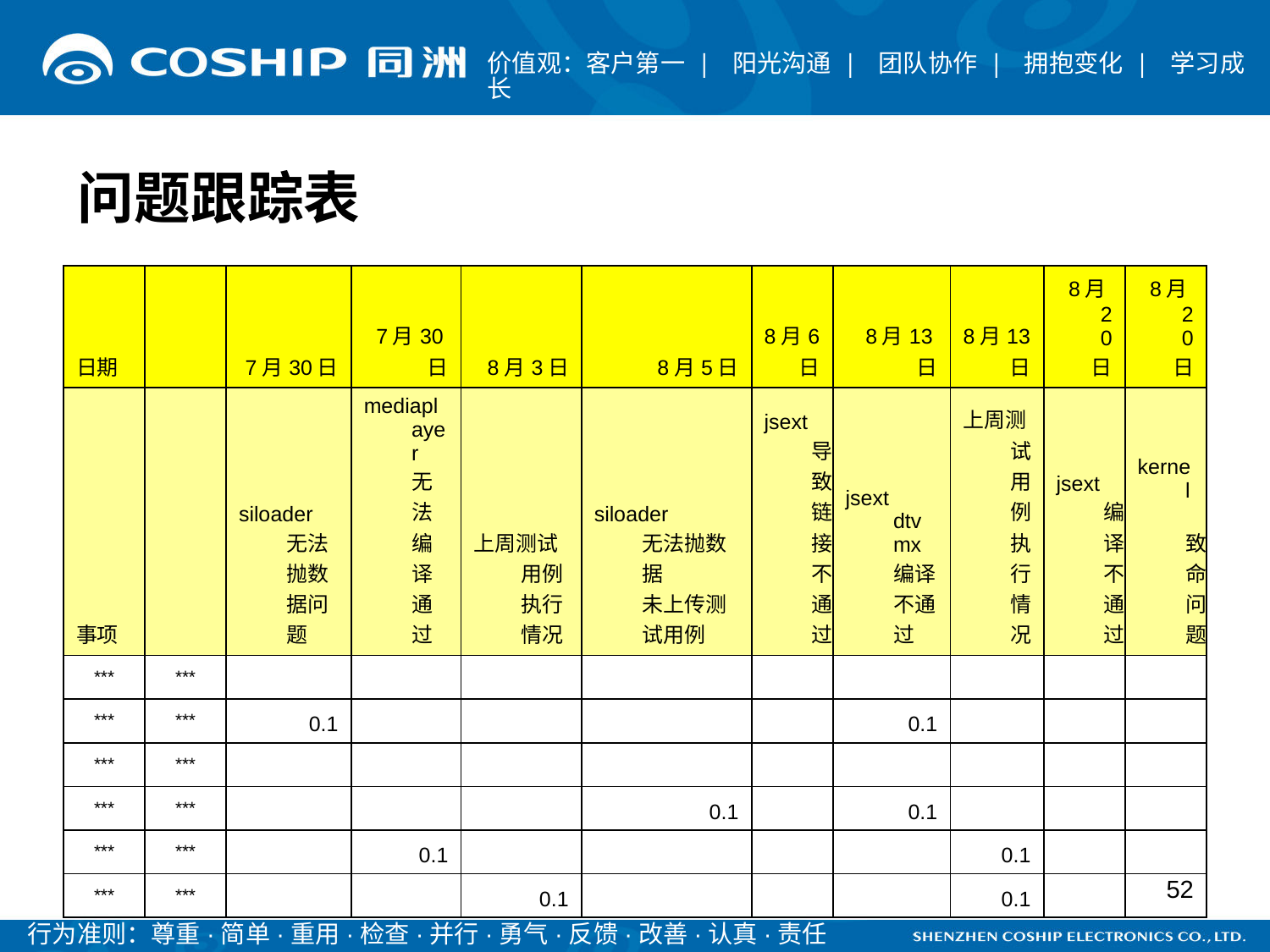

# 问题跟踪表
| 日期 |  | 7月30日 | 7月30日 | 8月3日 | 8月5日 | 8月6日 | 8月13日 | 8月13日 | 8月20日 | 8月20日 |
| --- | --- | --- | --- | --- | --- | --- | --- | --- | --- | --- |
| 事项 |  | siloader 无法抛数据问题 | mediaplayer 无法编译通过 | 上周测试用例 执行情况 | siloader 无法抛数据 未上传测试用例 | jsext 导致链接不通过 | jsext dtvmx 编译不通过 | 上周测试用例执行情况 | jsext 编译不通过 | kernel 致命问题 |
| \*\*\* | \*\*\* |  |  |  |  |  |  |  |  |  |
| \*\*\* | \*\*\* | 0.1 |  |  |  |  | 0.1 |  |  |  |
| \*\*\* | \*\*\* |  |  |  |  |  |  |  |  |  |
| \*\*\* | \*\*\* |  |  |  | 0.1 |  | 0.1 |  |  |  |
| \*\*\* | \*\*\* |  | 0.1 |  |  |  |  | 0.1 |  |  |
| \*\*\* | \*\*\* |  |  | 0.1 |  |  |  | 0.1 |  |  |
52